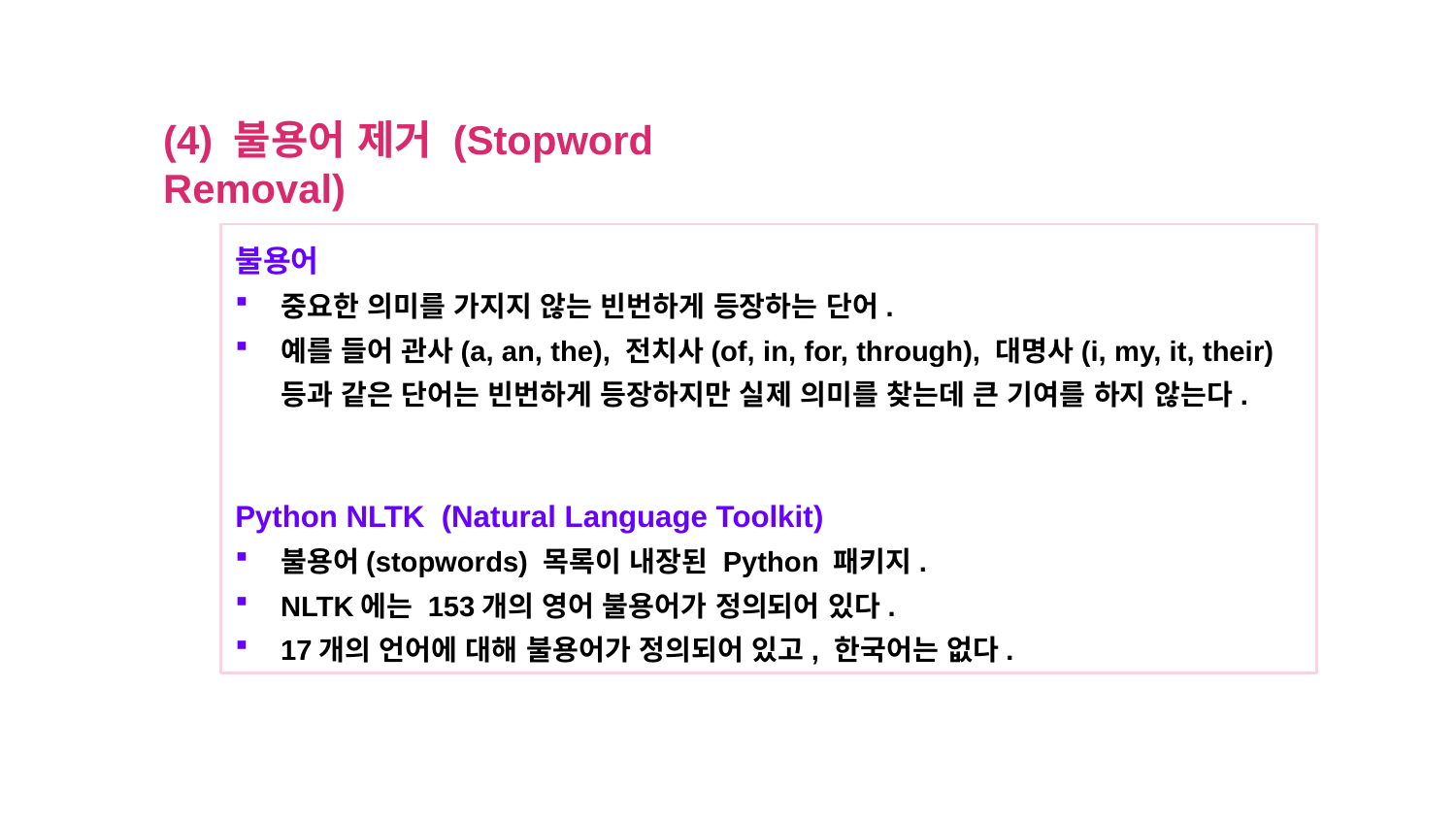

(4) 불용어 제거 (Stopword Removal)

불용어
중요한 의미를 가지지 않는 빈번하게 등장하는 단어.
예를 들어 관사(a, an, the), 전치사(of, in, for, through), 대명사(i, my, it, their) 등과 같은 단어는 빈번하게 등장하지만 실제 의미를 찾는데 큰 기여를 하지 않는다.

Python NLTK  (Natural Language Toolkit)
불용어(stopwords) 목록이 내장된 Python 패키지.
NLTK에는 153개의 영어 불용어가 정의되어 있다.
17개의 언어에 대해 불용어가 정의되어 있고, 한국어는 없다.